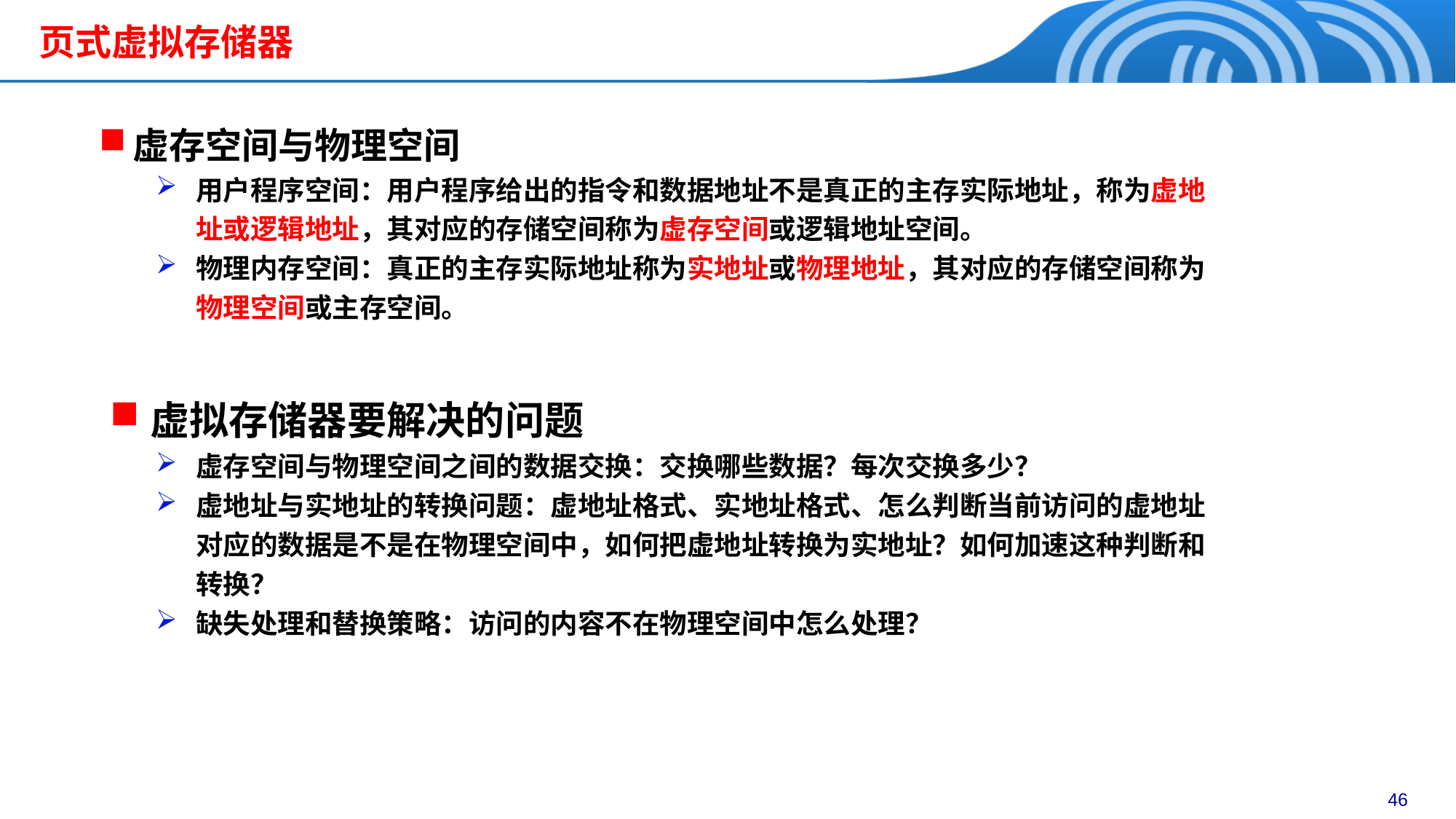

# 页式虚拟存储器
虚存空间与物理空间
用户程序空间：用户程序给出的指令和数据地址不是真正的主存实际地址，称为虚地址或逻辑地址，其对应的存储空间称为虚存空间或逻辑地址空间。
物理内存空间：真正的主存实际地址称为实地址或物理地址，其对应的存储空间称为物理空间或主存空间。

虚拟存储器要解决的问题
虚存空间与物理空间之间的数据交换：交换哪些数据？每次交换多少？
虚地址与实地址的转换问题：虚地址格式、实地址格式、怎么判断当前访问的虚地址对应的数据是不是在物理空间中，如何把虚地址转换为实地址？如何加速这种判断和转换？
缺失处理和替换策略：访问的内容不在物理空间中怎么处理？